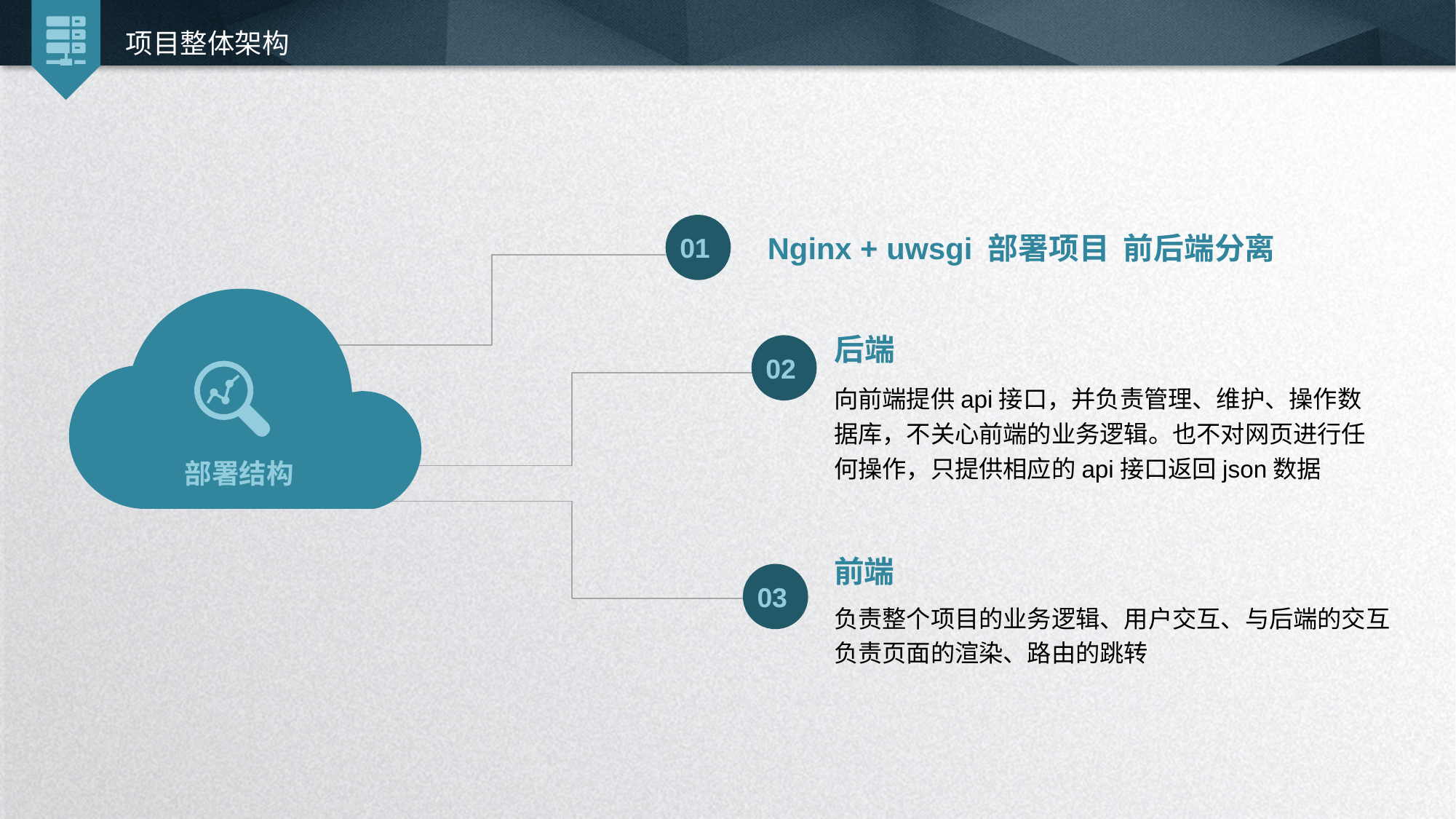

项目整体架构

Nginx + uwsgi 部署项目  前后端分离
01

后端

02

向前端提供api接口，并负责管理、维护、操作数据库，不关心前端的业务逻辑。也不对网页进行任何操作，只提供相应的api接口返回json数据
部署结构
前端

03
负责整个项目的业务逻辑、用户交互、与后端的交互
负责页面的渲染、路由的跳转
延时符